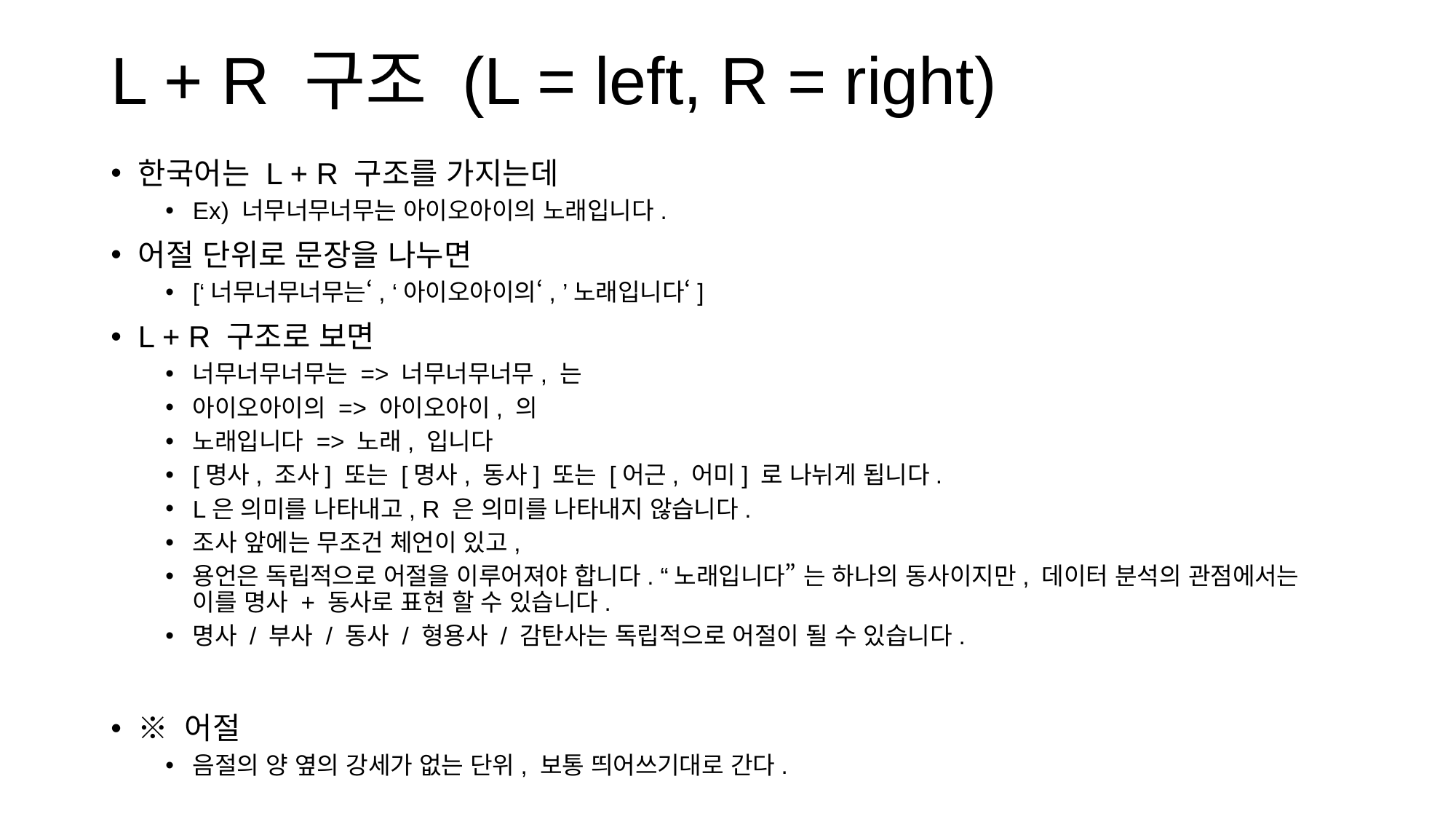

# L + R 구조 (L = left, R = right)
한국어는 L + R 구조를 가지는데
Ex) 너무너무너무는 아이오아이의 노래입니다.
어절 단위로 문장을 나누면
[‘너무너무너무는‘, ‘아이오아이의‘, ’노래입니다‘]
L + R 구조로 보면
너무너무너무는 => 너무너무너무, 는
아이오아이의 => 아이오아이, 의
노래입니다 => 노래, 입니다
[명사, 조사] 또는 [명사, 동사] 또는 [어근, 어미] 로 나뉘게 됩니다.
L은 의미를 나타내고, R 은 의미를 나타내지 않습니다.
조사 앞에는 무조건 체언이 있고,
용언은 독립적으로 어절을 이루어져야 합니다. “노래입니다” 는 하나의 동사이지만, 데이터 분석의 관점에서는 이를 명사 + 동사로 표현 할 수 있습니다.
명사 / 부사 / 동사 / 형용사 / 감탄사는 독립적으로 어절이 될 수 있습니다.

※ 어절
음절의 양 옆의 강세가 없는 단위, 보통 띄어쓰기대로 간다.